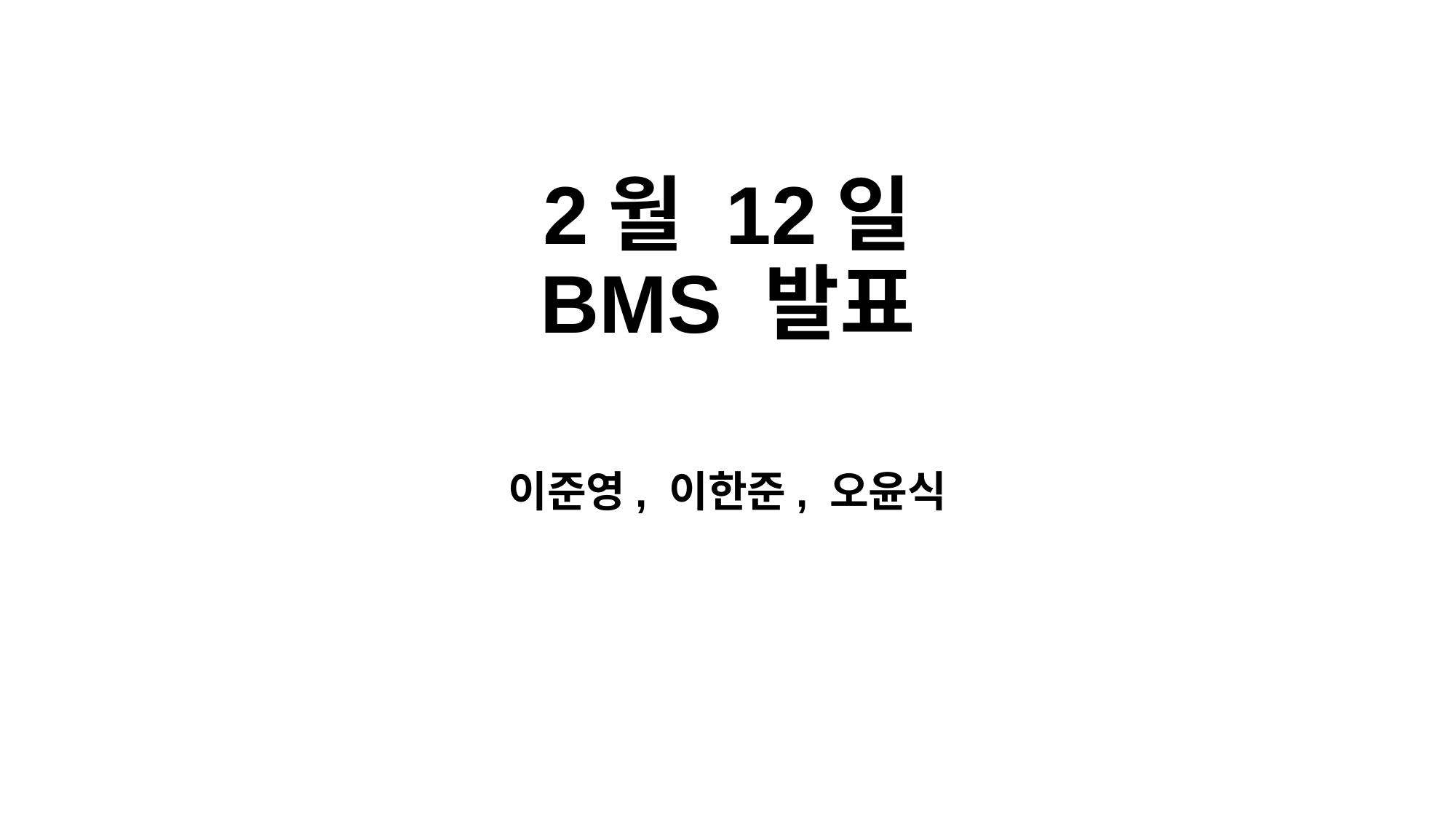

# 2월 12일 BMS 발표

이준영, 이한준, 오윤식